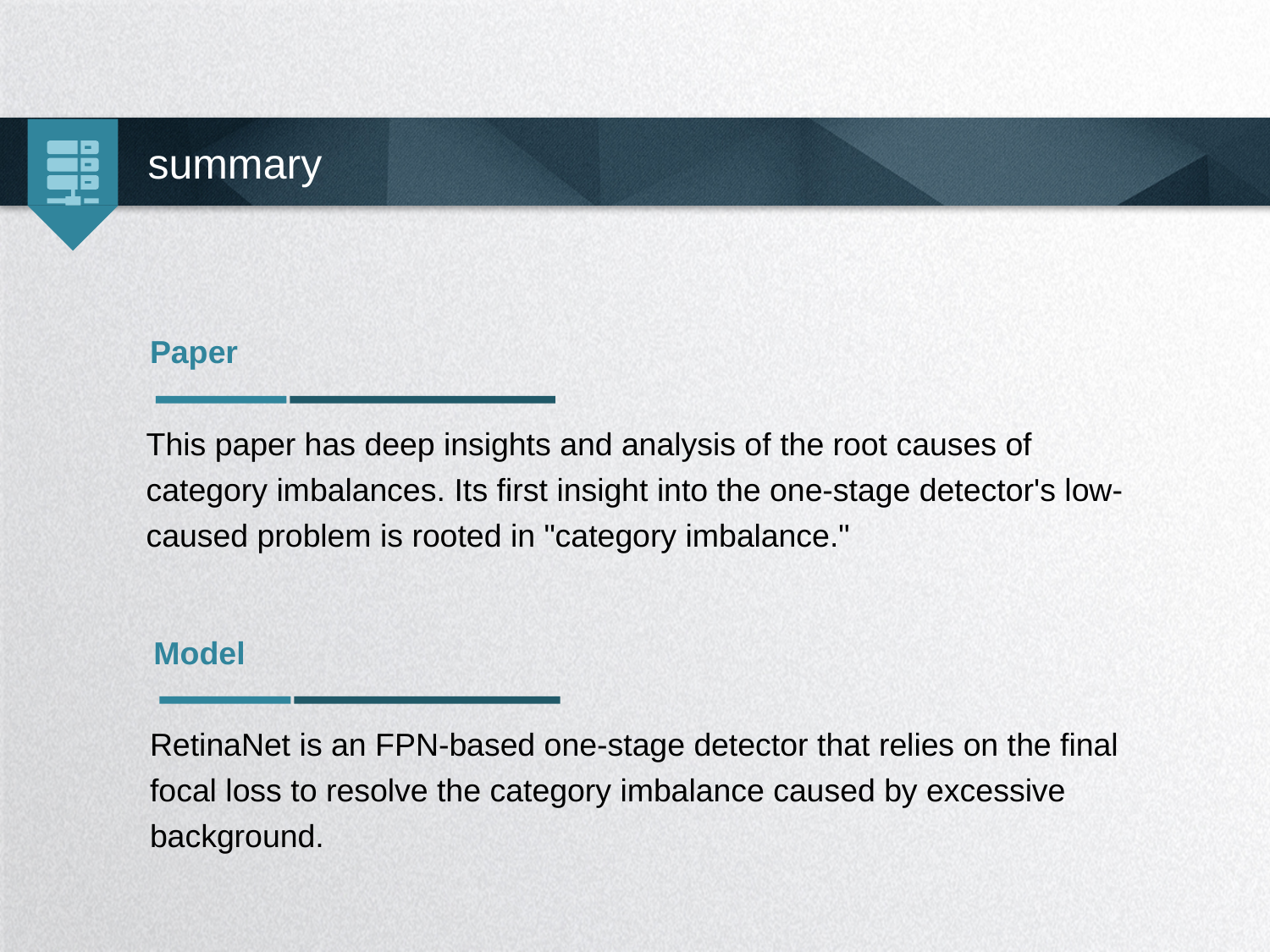

summary
Paper

This paper has deep insights and analysis of the root causes of category imbalances. Its first insight into the one-stage detector's low-caused problem is rooted in "category imbalance."
Model

RetinaNet is an FPN-based one-stage detector that relies on the final focal loss to resolve the category imbalance caused by excessive background.

延时符